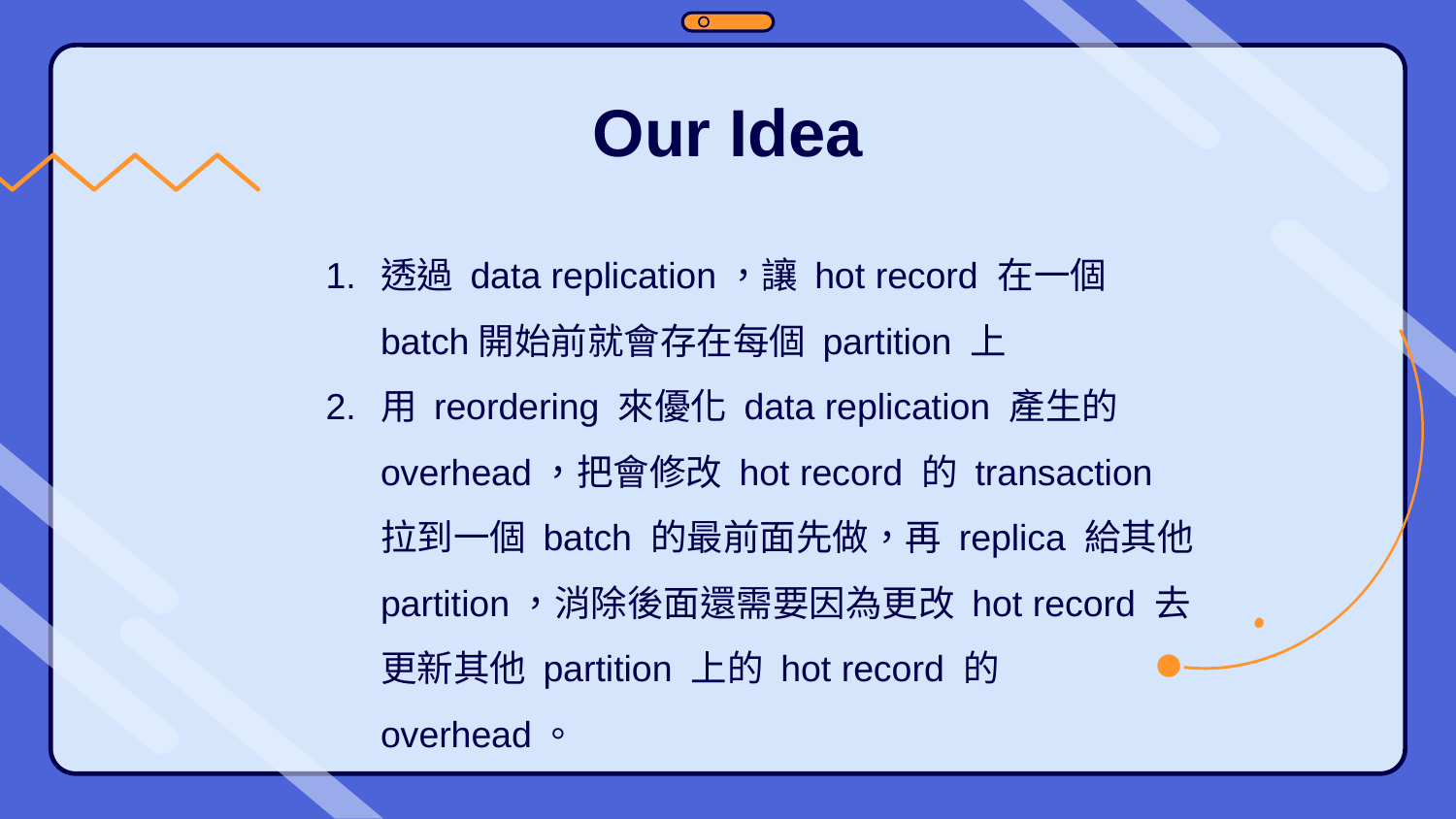

# Our Idea

透過 data replication，讓 hot record 在一個 batch開始前就會存在每個 partition 上
用 reordering 來優化 data replication 產生的overhead，把會修改 hot record 的 transaction 拉到一個 batch 的最前面先做，再 replica 給其他partition，消除後面還需要因為更改 hot record 去更新其他 partition 上的 hot record 的 overhead。